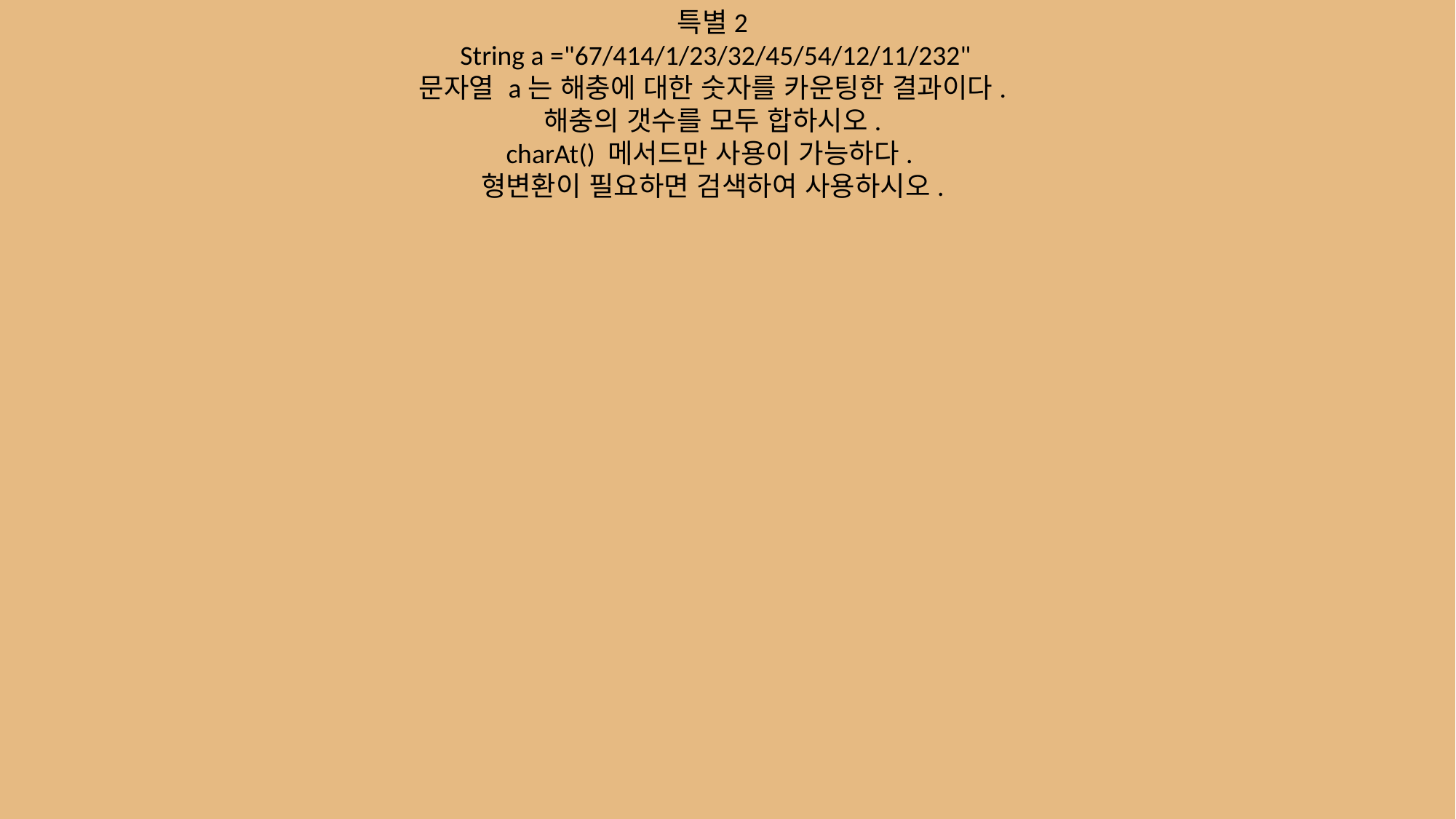

특별2
 String a ="67/414/1/23/32/45/54/12/11/232"
문자열 a는 해충에 대한 숫자를 카운팅한 결과이다.
해충의 갯수를 모두 합하시오.
charAt() 메서드만 사용이 가능하다.
형변환이 필요하면 검색하여 사용하시오.